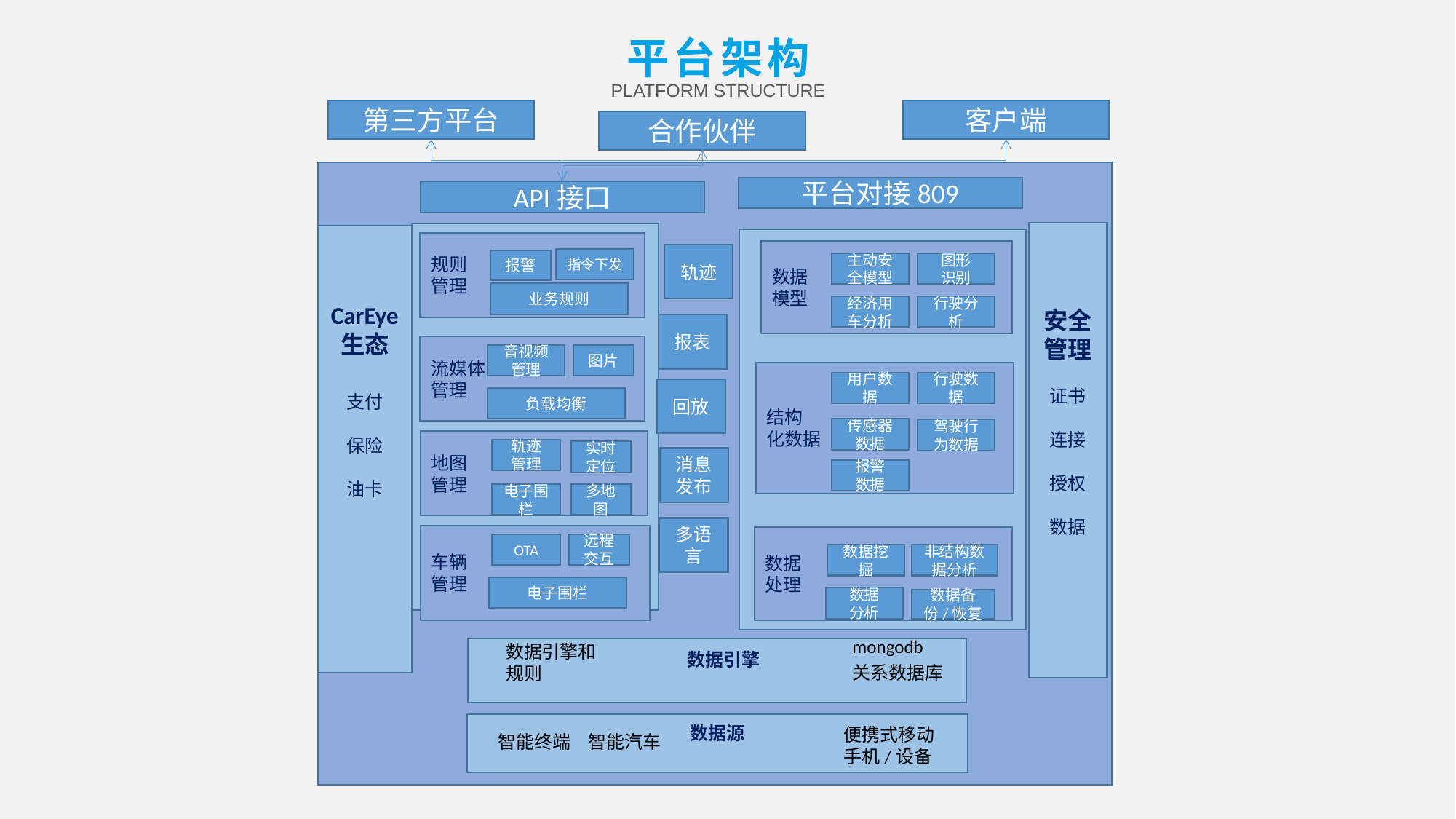

平台架构
PLATFORM STRUCTURE
第三方平台
客户端
合作伙伴

平台对接809
API接口

安全管理

证书

连接

授权

数据

CarEye
生态

支付

保险

油卡

规则
管理

规则管理
数据
模型
轨迹
指令下发
报警
主动安全模型
图形
识别
业务规则
经济用车分析
行驶分析
报表
流媒体
管理
音视频管理
图片
结构
化数据
用户数据
行驶数据
回放
负载均衡
传感器数据
驾驶行为数据
地图
管理
轨迹
管理
实时定位
消息发布
报警
数据
电子围栏
多地图
多语言
车辆
管理
数据
处理
OTA
远程交互
数据挖掘
非结构数据分析
电子围栏
数据
分析
数据备
份/恢复
mongodb
数据引擎和规则
  数据引擎

关系数据库
数据源

便携式移动手机/设备
智能汽车
智能终端